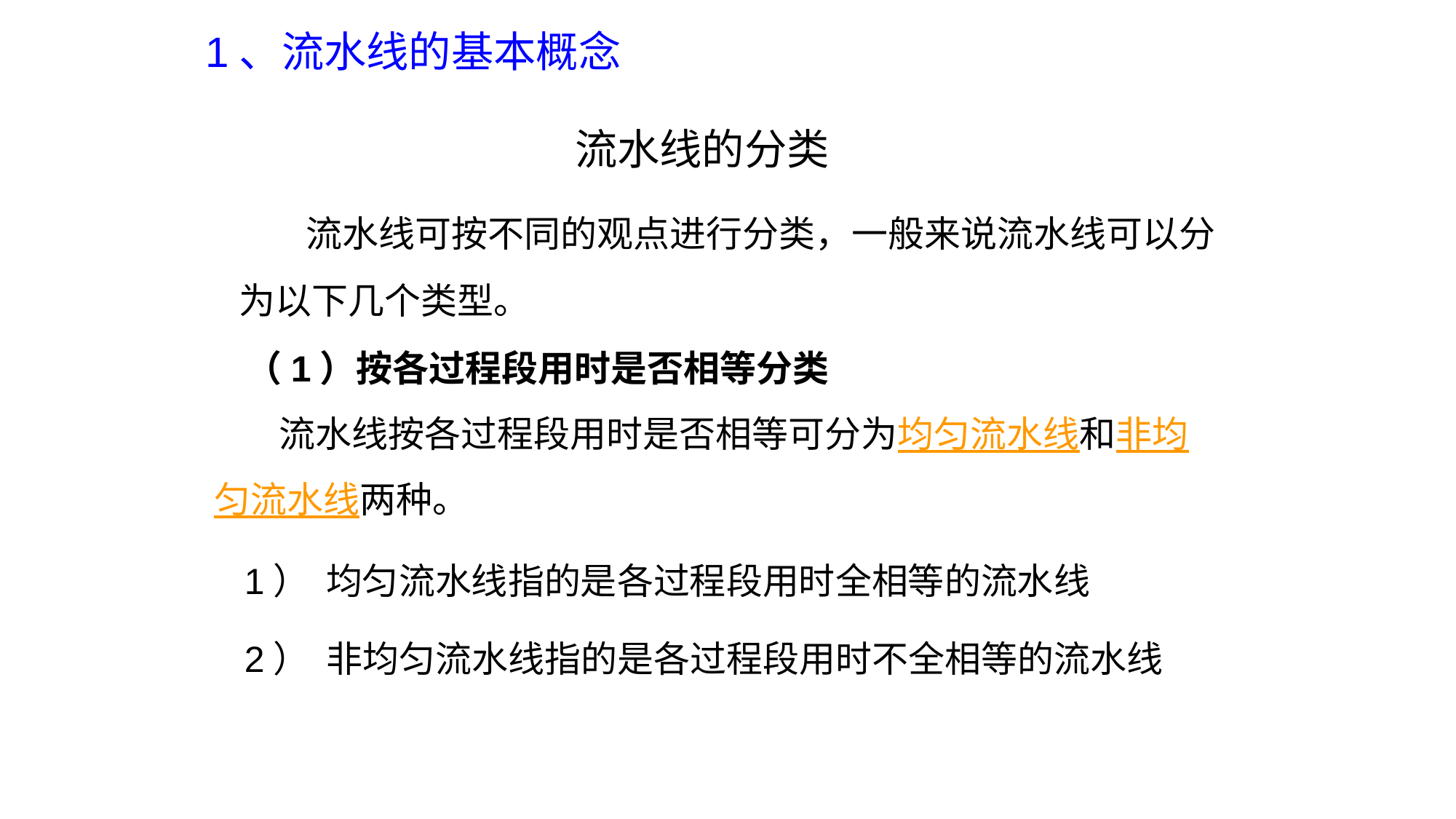

1、流水线的基本概念
# 流水线的分类
      流水线可按不同的观点进行分类，一般来说流水线可以分为以下几个类型。
（1）按各过程段用时是否相等分类
   流水线按各过程段用时是否相等可分为均匀流水线和非均匀流水线两种。

1）  均匀流水线指的是各过程段用时全相等的流水线
2）  非均匀流水线指的是各过程段用时不全相等的流水线

88